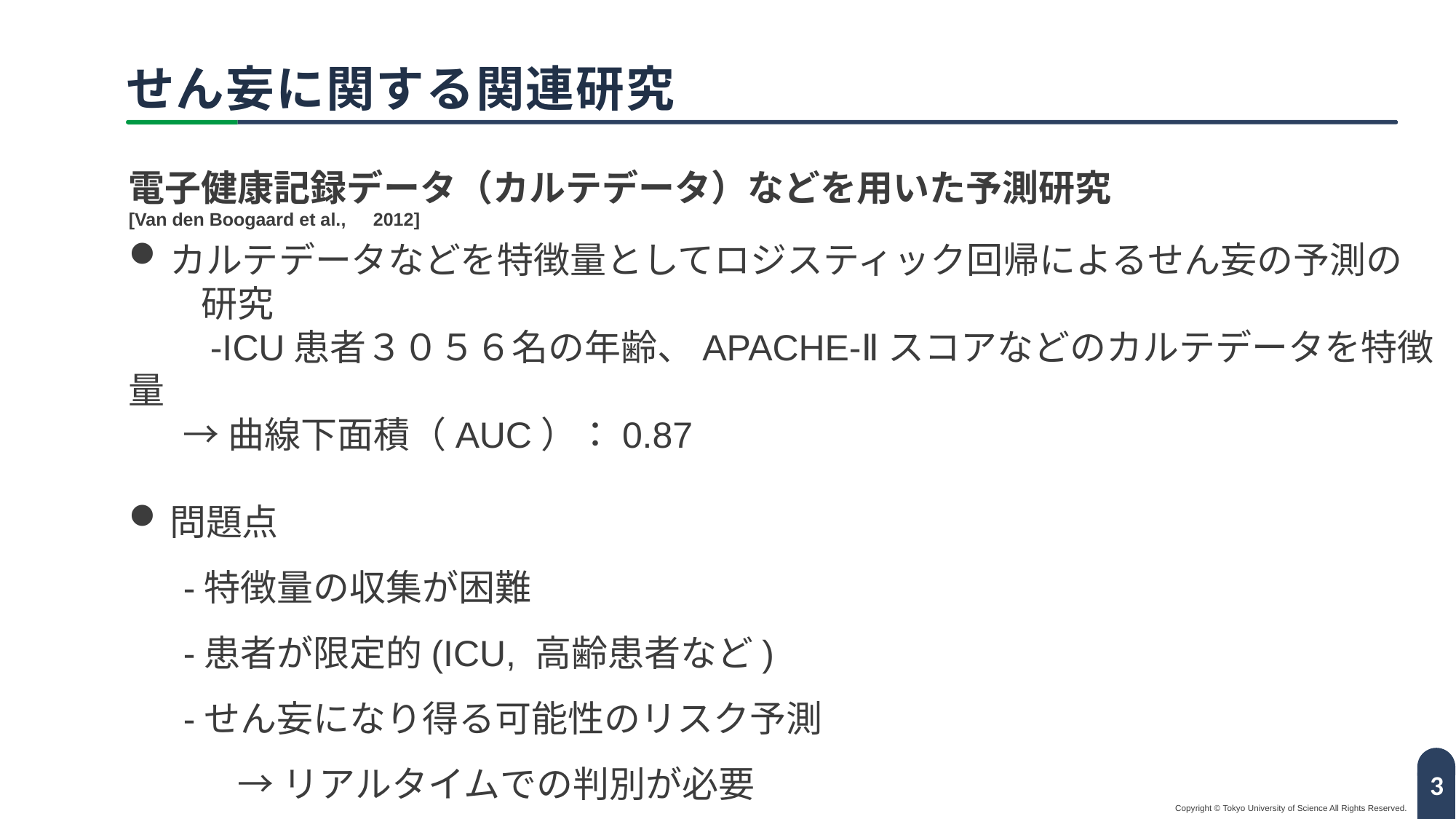

# せん妄に関する関連研究
電子健康記録データ（カルテデータ）などを用いた予測研究
[Van den Boogaard et al.,　2012]
ロジスティック回帰によるせん妄の予測の研究
   →曲線下面積（AUC）：0.87

せん妄になり得る可能性の予測タスク
特徴量に電子健康記録データ以外を使用
患者が限定的(ICU,高齢患者など)
リアルタイムでの判別が必要
カルテデータなどを特徴量としてロジスティック回帰によるせん妄の予測の
　　研究
　　-ICU患者３０５６名の年齢、APACHE-Ⅱスコアなどのカルテデータを特徴量
→曲線下面積（AUC）：0.87

問題点
-特徴量の収集が困難
-患者が限定的(ICU, 高齢患者など)
-せん妄になり得る可能性のリスク予測
→リアルタイムでの判別が必要

[4] Van den Boogaard, M., et al. "Development and validation of PRE-DELIRIC (PREdiction of DELIRium in ICu patients) delirium prediction model for intensive care patients: observational multicentre study." Bmj 344 (2012).

[3]生田 光輝,松本 吉央,小川 朝生,大谷 清子.”表情情報を用いた「せん妄」患者の識別モデル生成と特徴分析”